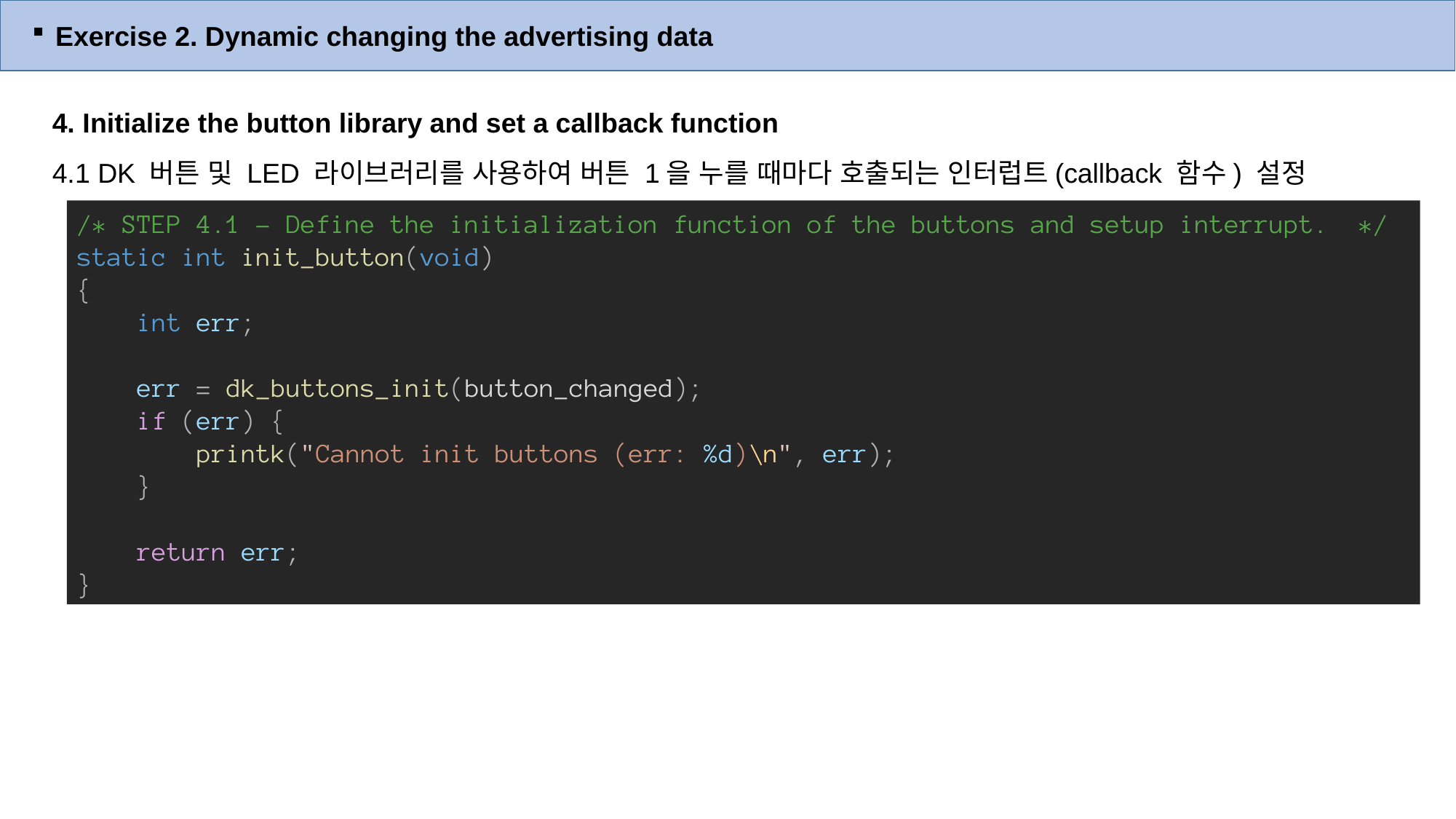

Exercise 2. Dynamic changing the advertising data
4. Initialize the button library and set a callback function
4.1 DK 버튼 및 LED 라이브러리를 사용하여 버튼 1을 누를 때마다 호출되는 인터럽트(callback 함수) 설정
/* STEP 4.1 - Define the initialization function of the buttons and setup interrupt.  */
static int init_button(void)
{
    int err;
    err = dk_buttons_init(button_changed);
    if (err) {
        printk("Cannot init buttons (err: %d)\n", err);
    }
    return err;
}